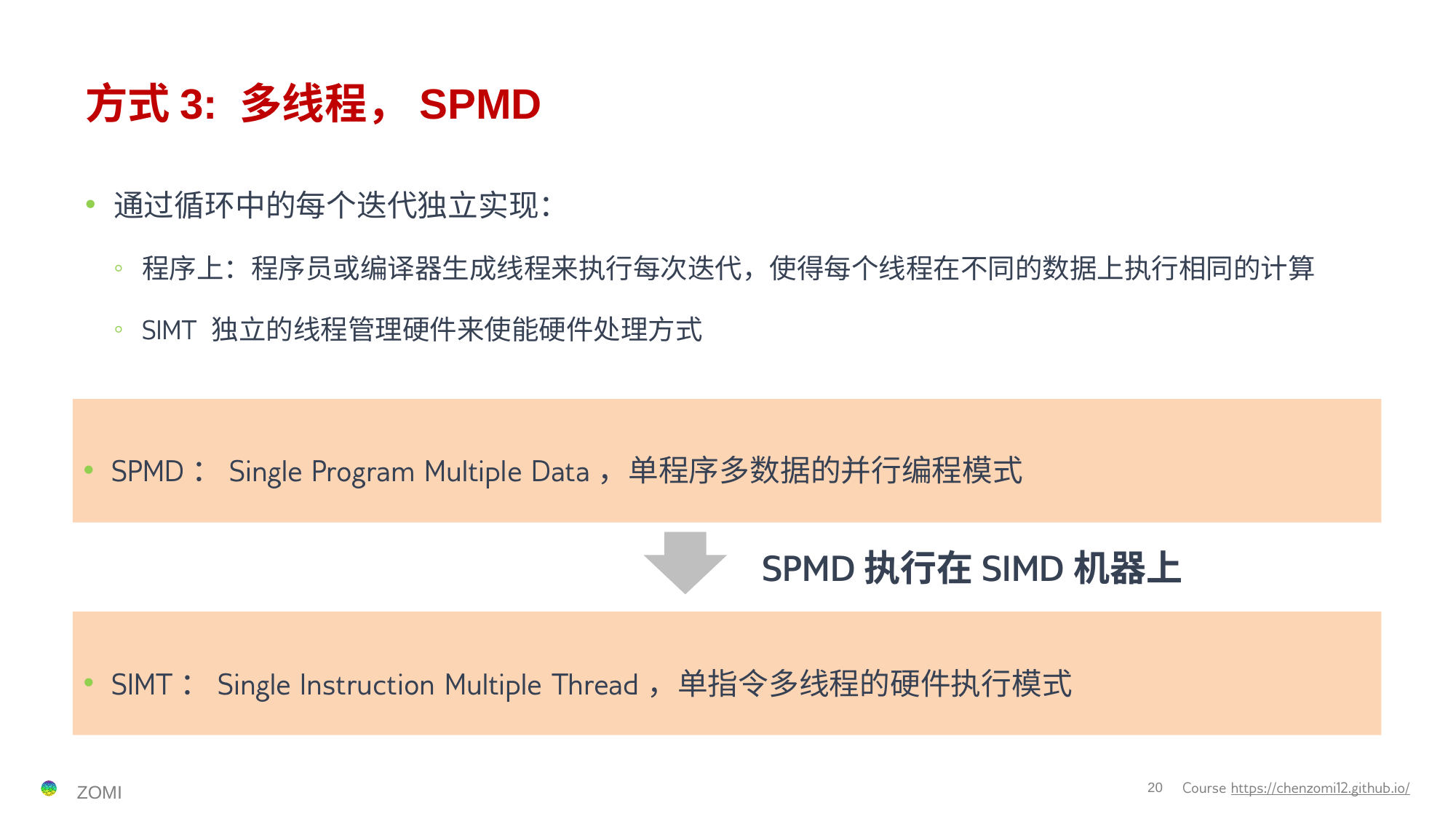

# 方式3: 多线程，SPMD
通过循环中的每个迭代独立实现：
程序上：程序员或编译器生成线程来执行每次迭代，使得每个线程在不同的数据上执行相同的计算
SIMT 独立的线程管理硬件来使能硬件处理方式
SPMD：Single Program Multiple Data，单程序多数据的并行编程模式

SPMD执行在SIMD机器上
SIMT：Single Instruction Multiple Thread，单指令多线程的硬件执行模式